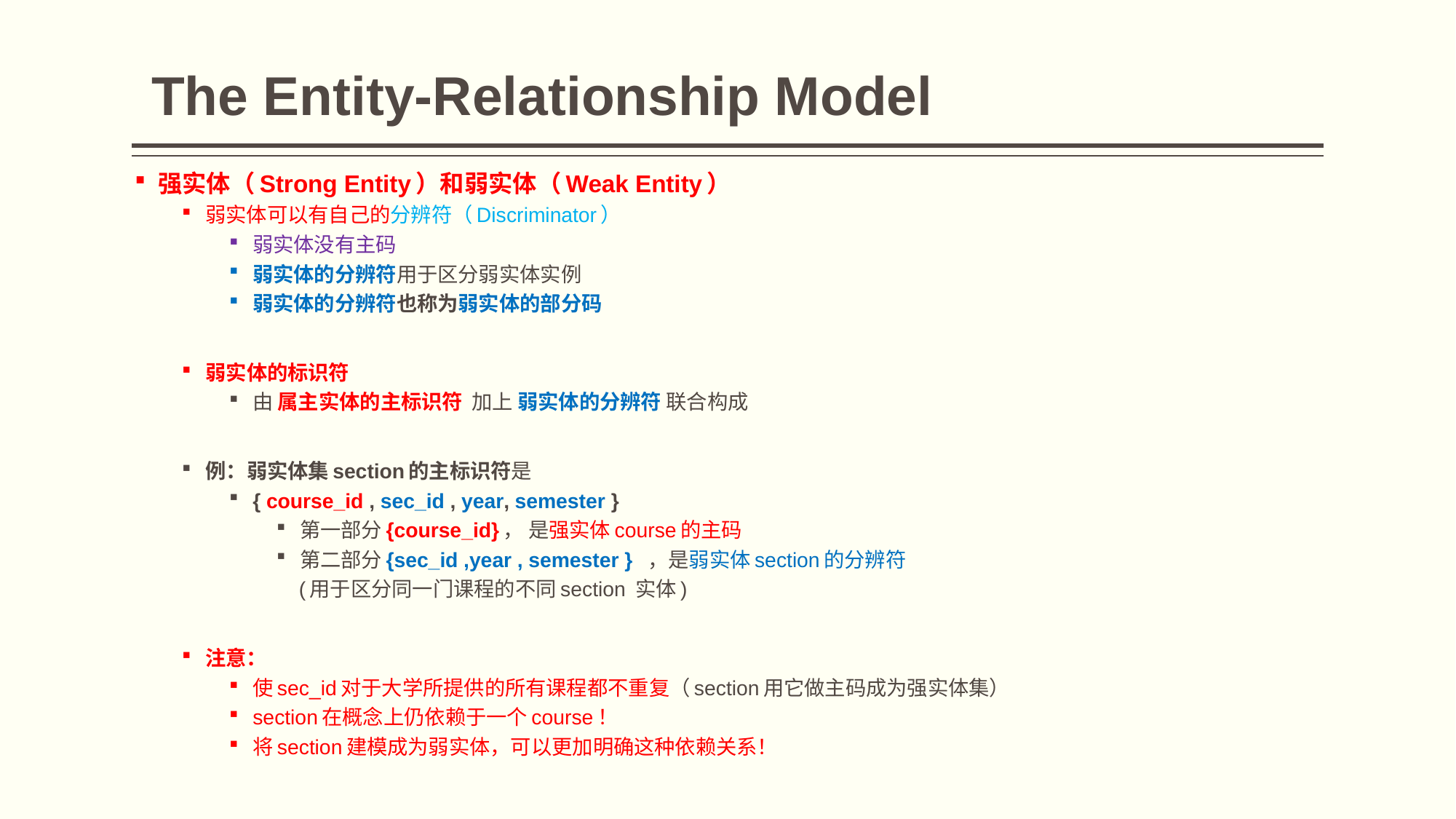

# The Entity-Relationship Model
强实体（Strong Entity）和弱实体（Weak Entity）
弱实体可以有自己的分辨符（Discriminator）
弱实体没有主码
弱实体的分辨符用于区分弱实体实例
弱实体的分辨符也称为弱实体的部分码

弱实体的标识符
由 属主实体的主标识符  加上 弱实体的分辨符 联合构成

例：弱实体集section的主标识符是
{ course_id , sec_id , year, semester }
第一部分{course_id}， 是强实体course的主码
第二部分{sec_id ,year , semester }  ，是弱实体section的分辨符
    (用于区分同一门课程的不同section 实体)

注意：
使sec_id对于大学所提供的所有课程都不重复（section用它做主码成为强实体集）
section在概念上仍依赖于一个course！
将section建模成为弱实体，可以更加明确这种依赖关系！